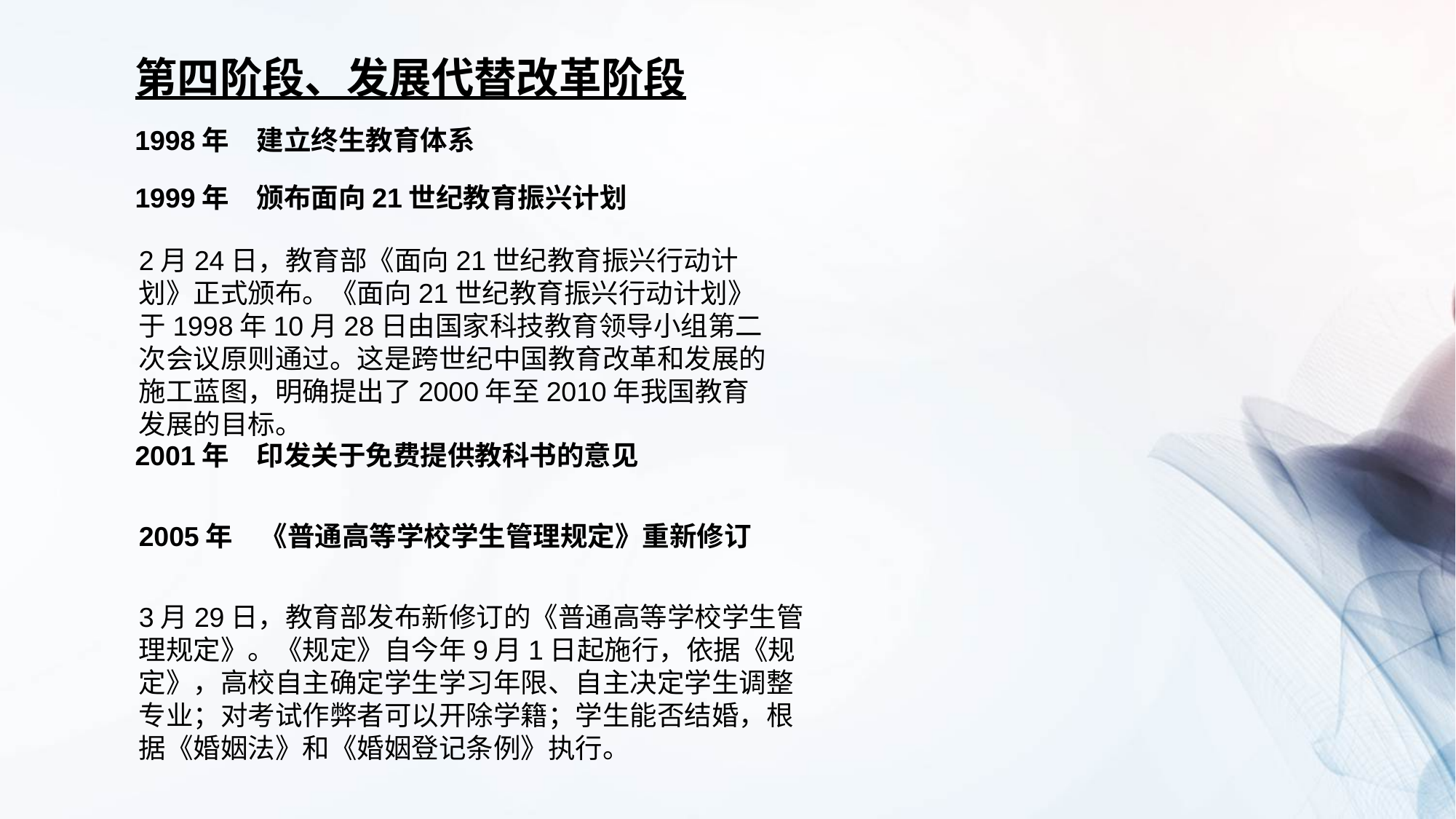

第四阶段、发展代替改革阶段
1998年　建立终生教育体系
1999年　颁布面向21世纪教育振兴计划
2月24日，教育部《面向21世纪教育振兴行动计划》正式颁布。《面向21世纪教育振兴行动计划》于1998年10月28日由国家科技教育领导小组第二次会议原则通过。这是跨世纪中国教育改革和发展的施工蓝图，明确提出了2000年至2010年我国教育发展的目标。
2001年　印发关于免费提供教科书的意见
2005年　《普通高等学校学生管理规定》重新修订
3月29日，教育部发布新修订的《普通高等学校学生管理规定》。《规定》自今年9月1日起施行，依据《规定》，高校自主确定学生学习年限、自主决定学生调整专业；对考试作弊者可以开除学籍；学生能否结婚，根据《婚姻法》和《婚姻登记条例》执行。